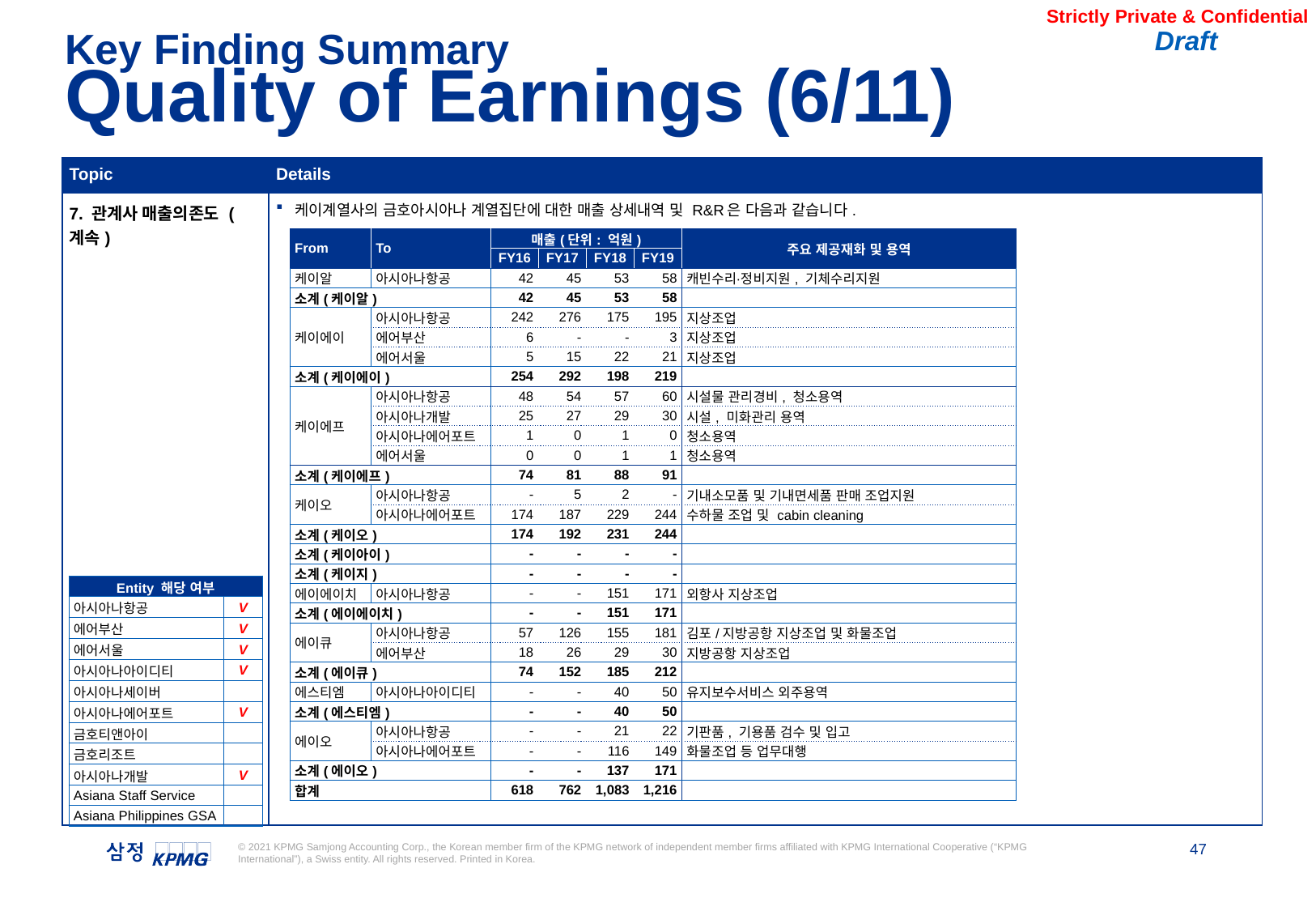

Key Finding Summary
Quality of Earnings (6/11)
| Topic | Details |
| --- | --- |
| 7. 관계사 매출의존도 (계속) | 케이계열사의 금호아시아나 계열집단에 대한 매출 상세내역 및 R&R은 다음과 같습니다. |
| From | To | 매출(단위: 억원) |  |  |  | 주요 제공재화 및 용역 |
| --- | --- | --- | --- | --- | --- | --- |
|  |  | FY16 | FY17 | FY18 | FY19 |  |
| 케이알 | 아시아나항공 | 42 | 45 | 53 | 58 | 캐빈수리∙정비지원, 기체수리지원 |
| 소계(케이알) |  | 42 | 45 | 53 | 58 |  |
| 케이에이 | 아시아나항공 | 242 | 276 | 175 | 195 | 지상조업 |
|  | 에어부산 | 6 | - | - | 3 | 지상조업 |
|  | 에어서울 | 5 | 15 | 22 | 21 | 지상조업 |
| 소계(케이에이) |  | 254 | 292 | 198 | 219 |  |
| 케이에프 | 아시아나항공 | 48 | 54 | 57 | 60 | 시설물 관리경비, 청소용역 |
|  | 아시아나개발 | 25 | 27 | 29 | 30 | 시설, 미화관리 용역 |
|  | 아시아나에어포트 | 1 | 0 | 1 | 0 | 청소용역 |
|  | 에어서울 | 0 | 0 | 1 | 1 | 청소용역 |
| 소계(케이에프) |  | 74 | 81 | 88 | 91 |  |
| 케이오 | 아시아나항공 | - | 5 | 2 | - | 기내소모품 및 기내면세품 판매 조업지원 |
|  | 아시아나에어포트 | 174 | 187 | 229 | 244 | 수하물 조업 및 cabin cleaning |
| 소계(케이오) |  | 174 | 192 | 231 | 244 |  |
| 소계(케이아이) |  | - | - | - | - |  |
| 소계(케이지) |  | - | - | - | - |  |
| 에이에이치 | 아시아나항공 | - | - | 151 | 171 | 외항사 지상조업 |
| 소계(에이에이치) |  | - | - | 151 | 171 |  |
| 에이큐 | 아시아나항공 | 57 | 126 | 155 | 181 | 김포/지방공항 지상조업 및 화물조업 |
|  | 에어부산 | 18 | 26 | 29 | 30 | 지방공항 지상조업 |
| 소계(에이큐) |  | 74 | 152 | 185 | 212 |  |
| 에스티엠 | 아시아나아이디티 | - | - | 40 | 50 | 유지보수서비스 외주용역 |
| 소계(에스티엠) |  | - | - | 40 | 50 |  |
| 에이오 | 아시아나항공 | - | - | 21 | 22 | 기판품, 기용품 검수 및 입고 |
|  | 아시아나에어포트 | - | - | 116 | 149 | 화물조업 등 업무대행 |
| 소계(에이오) |  | - | - | 137 | 171 |  |
| 합계 |  | 618 | 762 | 1,083 | 1,216 |  |
| Entity 해당 여부 |  |
| --- | --- |
| 아시아나항공 | V |
| 에어부산 | V |
| 에어서울 | V |
| 아시아나아이디티 | V |
| 아시아나세이버 |  |
| 아시아나에어포트 | V |
| 금호티앤아이 |  |
| 금호리조트 |  |
| 아시아나개발 | V |
| Asiana Staff Service |  |
| Asiana Philippines GSA |  |